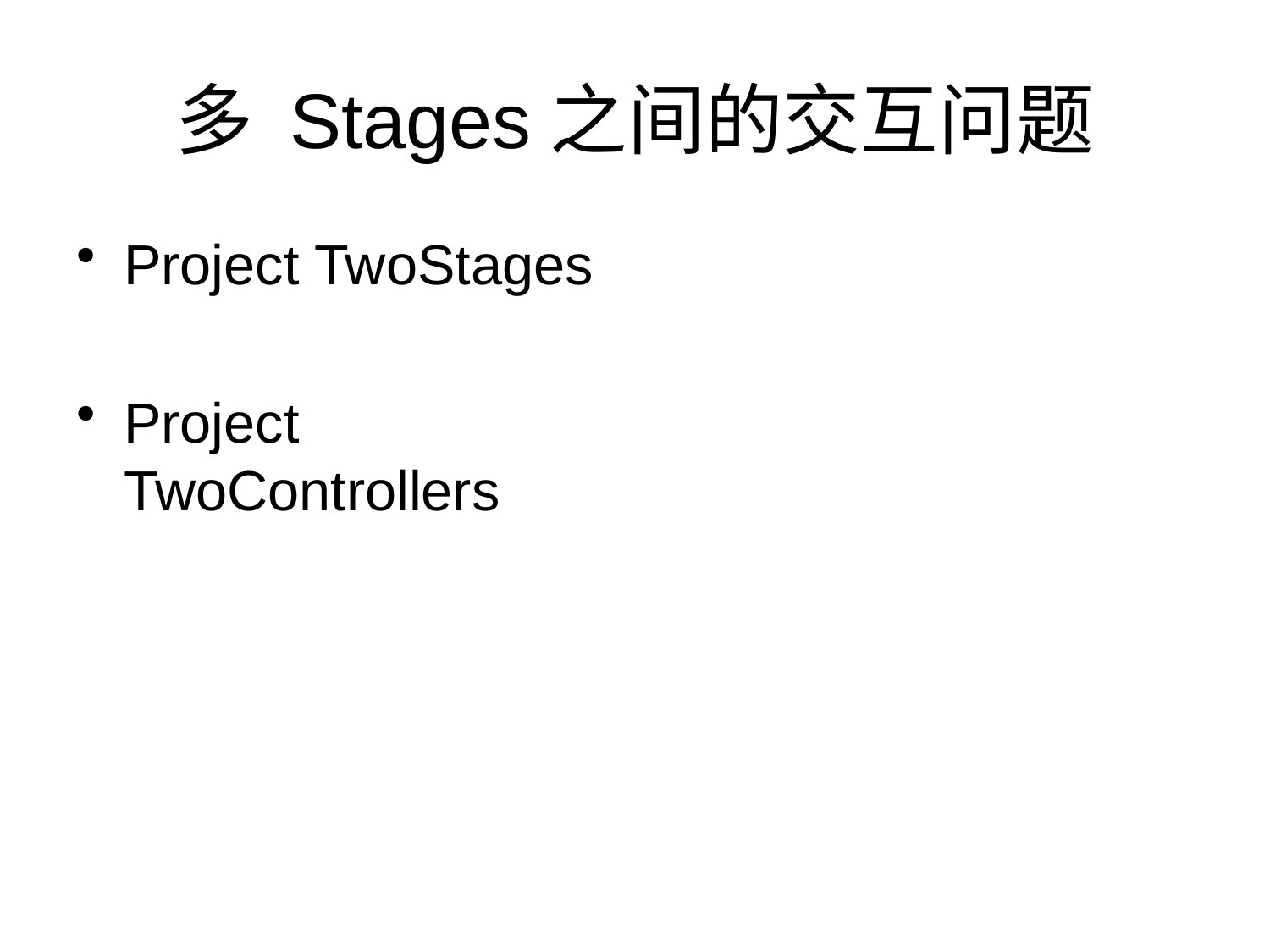

# 多 Stages之间的交互问题
Project TwoStages

Project TwoControllers